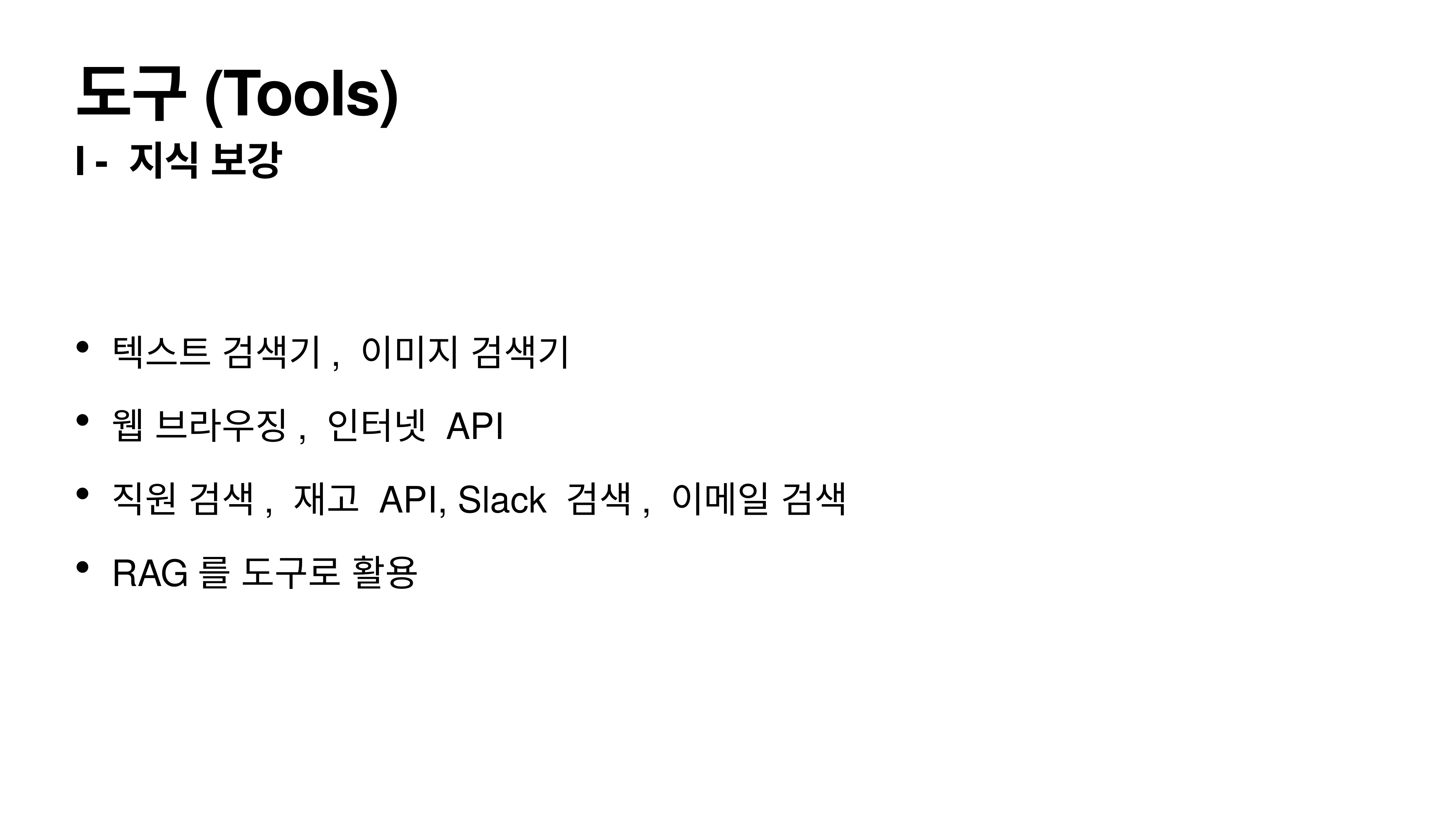

# 도구(Tools)
I - 지식 보강

텍스트 검색기, 이미지 검색기
웹 브라우징, 인터넷 API
직원 검색, 재고 API, Slack 검색, 이메일 검색
RAG를 도구로 활용